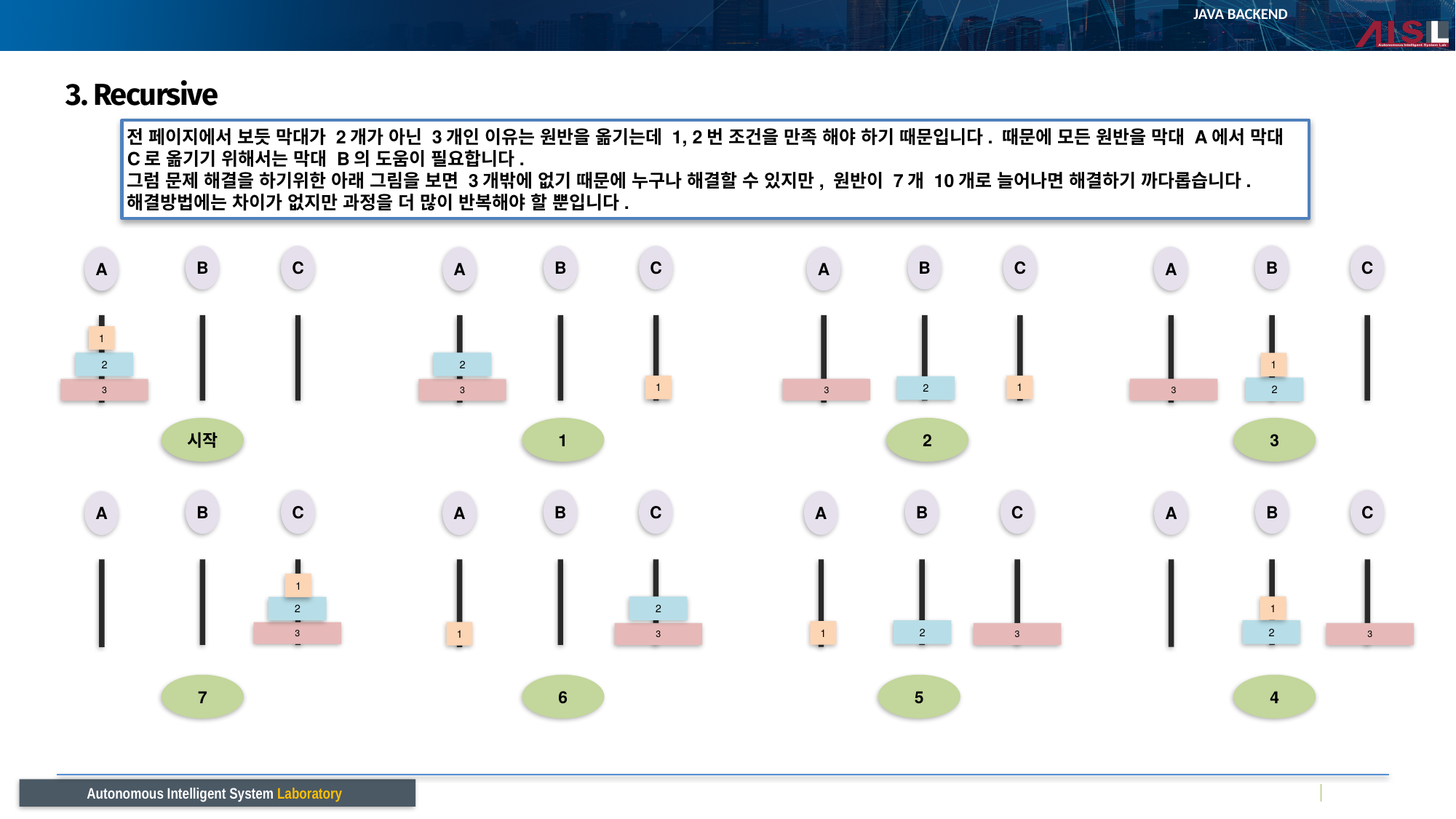

# 3. Recursive
전 페이지에서 보듯 막대가 2개가 아닌 3개인 이유는 원반을 옮기는데 1, 2번 조건을 만족 해야 하기 때문입니다. 때문에 모든 원반을 막대 A에서 막대 C로 옮기기 위해서는 막대 B의 도움이 필요합니다.
그럼 문제 해결을 하기위한 아래 그림을 보면 3개밖에 없기 때문에 누구나 해결할 수 있지만, 원반이 7개 10개로 늘어나면 해결하기 까다롭습니다.
해결방법에는 차이가 없지만 과정을 더 많이 반복해야 할 뿐입니다.
B
C
B
C
B
C
B
C
A
A
A
A

1
2
2
1
1
1
2
2
3
3
3
3
시작
1
2
3
B
C
B
C
B
C
B
C
A
A
A
A

1
1
2
2
2
2
1
1
3
3
3
3
7
6
5
4